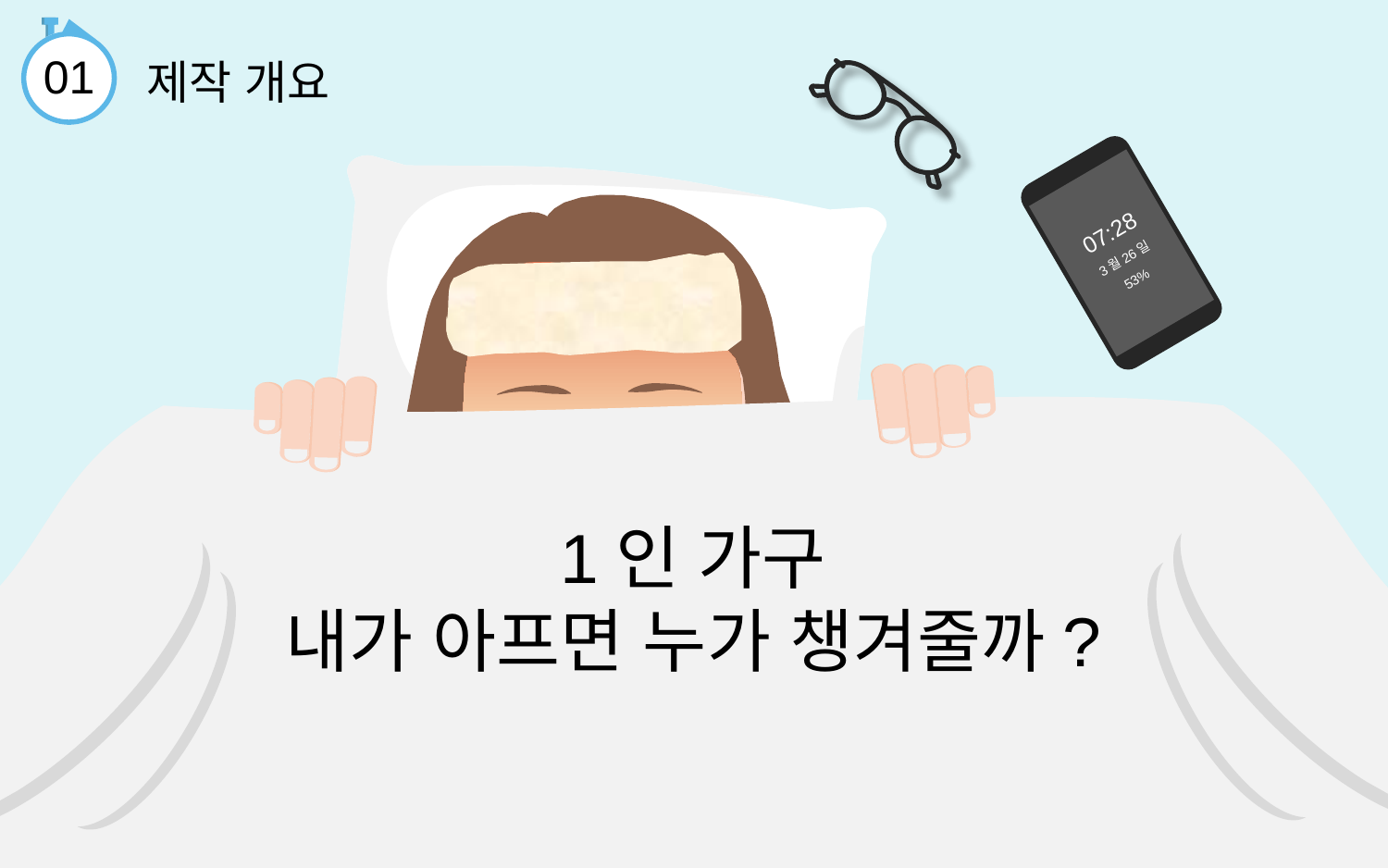

01
제작 개요

07:28
3월26일
53%

1인 가구
내가 아프면 누가 챙겨줄까?